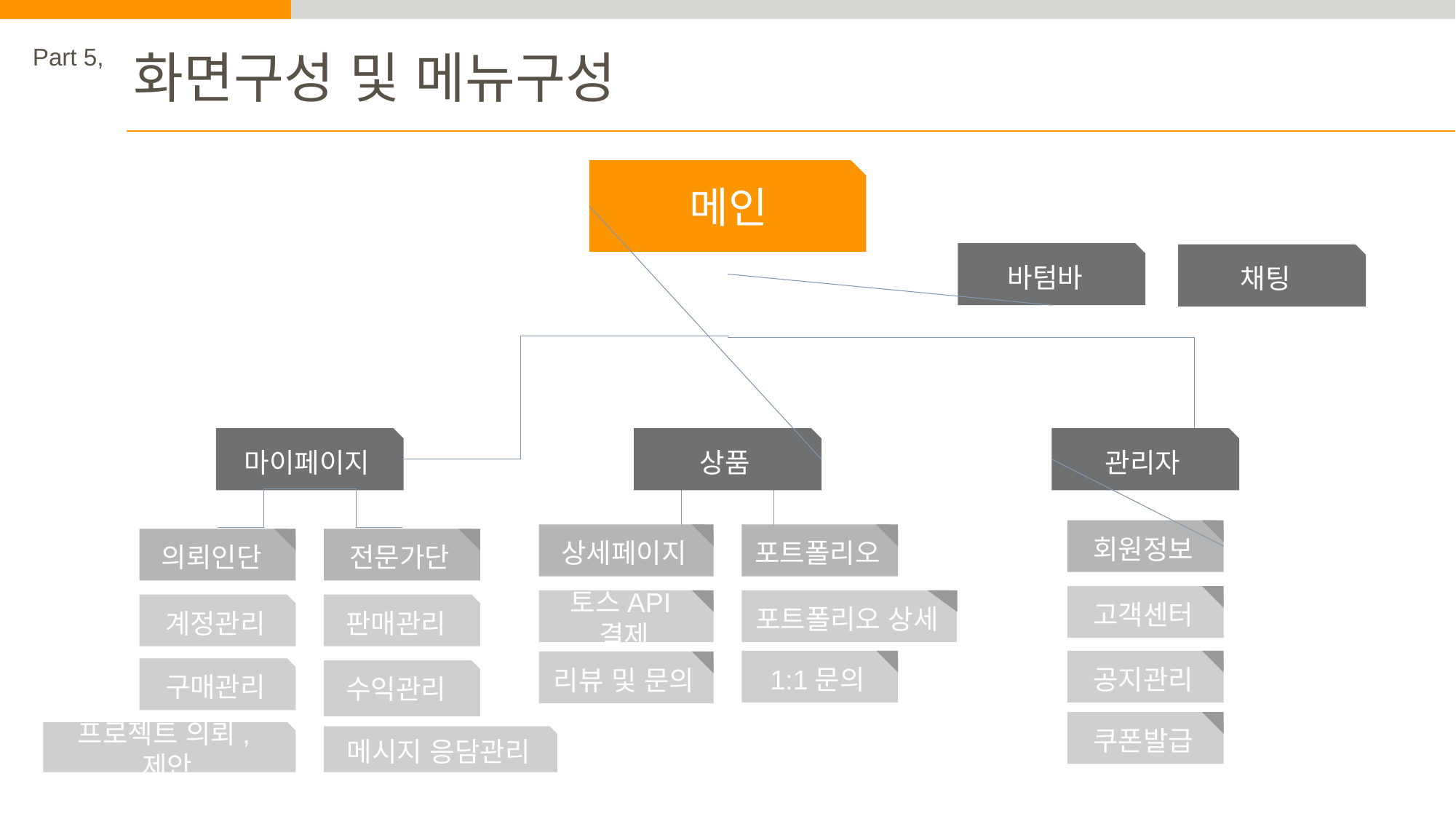

Part 5,
화면구성 및 메뉴구성

메인
바텀바
채팅
마이페이지
상품
관리자
회원정보

상세페이지

포트폴리오

의뢰인단

전문가단

고객센터

토스API결제

포트폴리오 상세

계정관리
판매관리
1:1문의

공지관리

리뷰 및 문의

구매관리
수익관리
프로젝트
쿠폰발급

프로젝트 의뢰,제안
메시지 응담관리